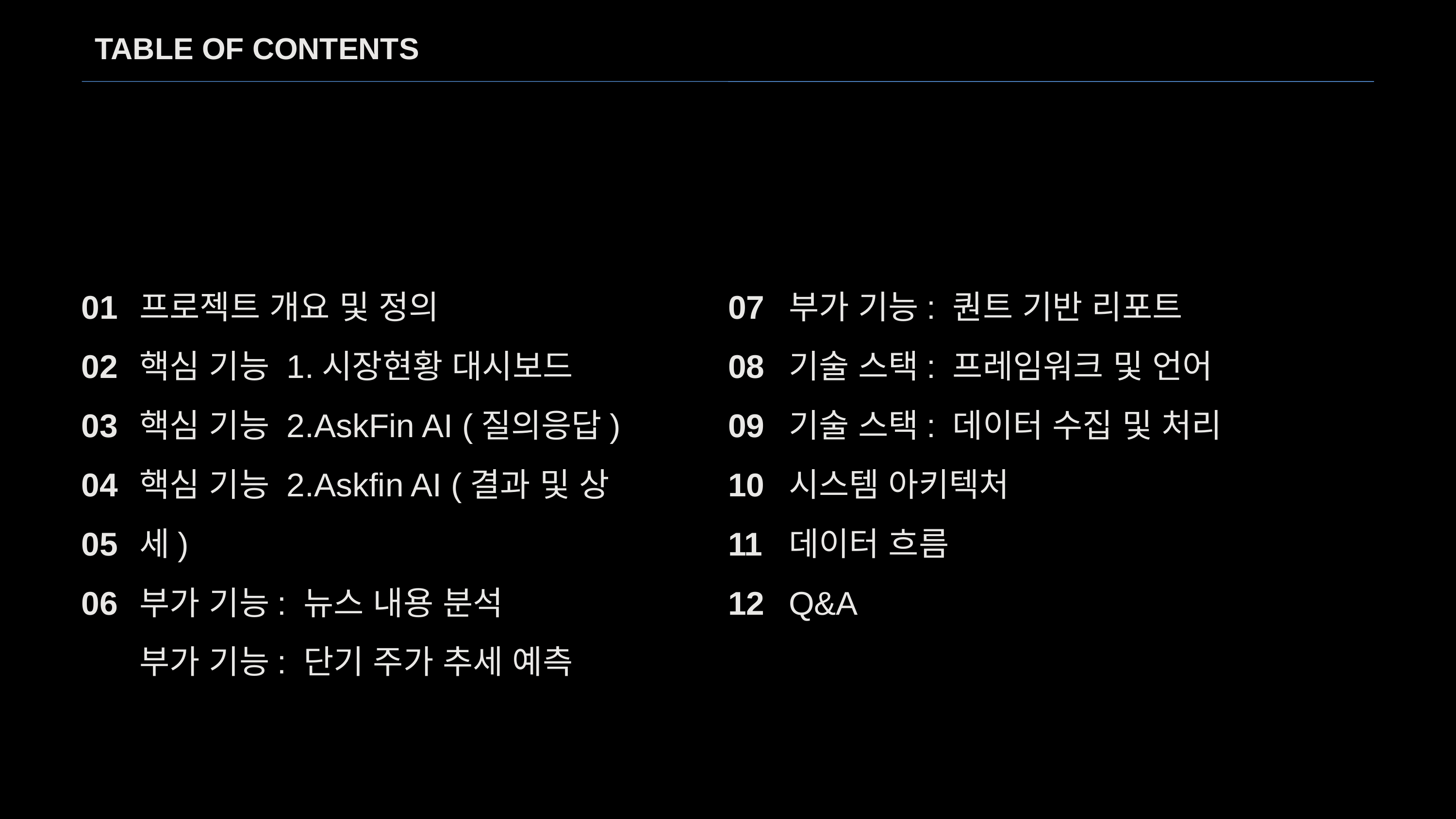

TABLE OF CONTENTS

07
08
09
10
11
12
부가 기능: 퀀트 기반 리포트
기술 스택: 프레임워크 및 언어
기술 스택: 데이터 수집 및 처리
시스템 아키텍처
데이터 흐름
Q&A
01
02
03
04
05
06
프로젝트 개요 및 정의
핵심 기능 1.시장현황 대시보드
핵심 기능 2.AskFin AI (질의응답)
핵심 기능 2.Askfin AI (결과 및 상세)
부가 기능: 뉴스 내용 분석
부가 기능: 단기 주가 추세 예측